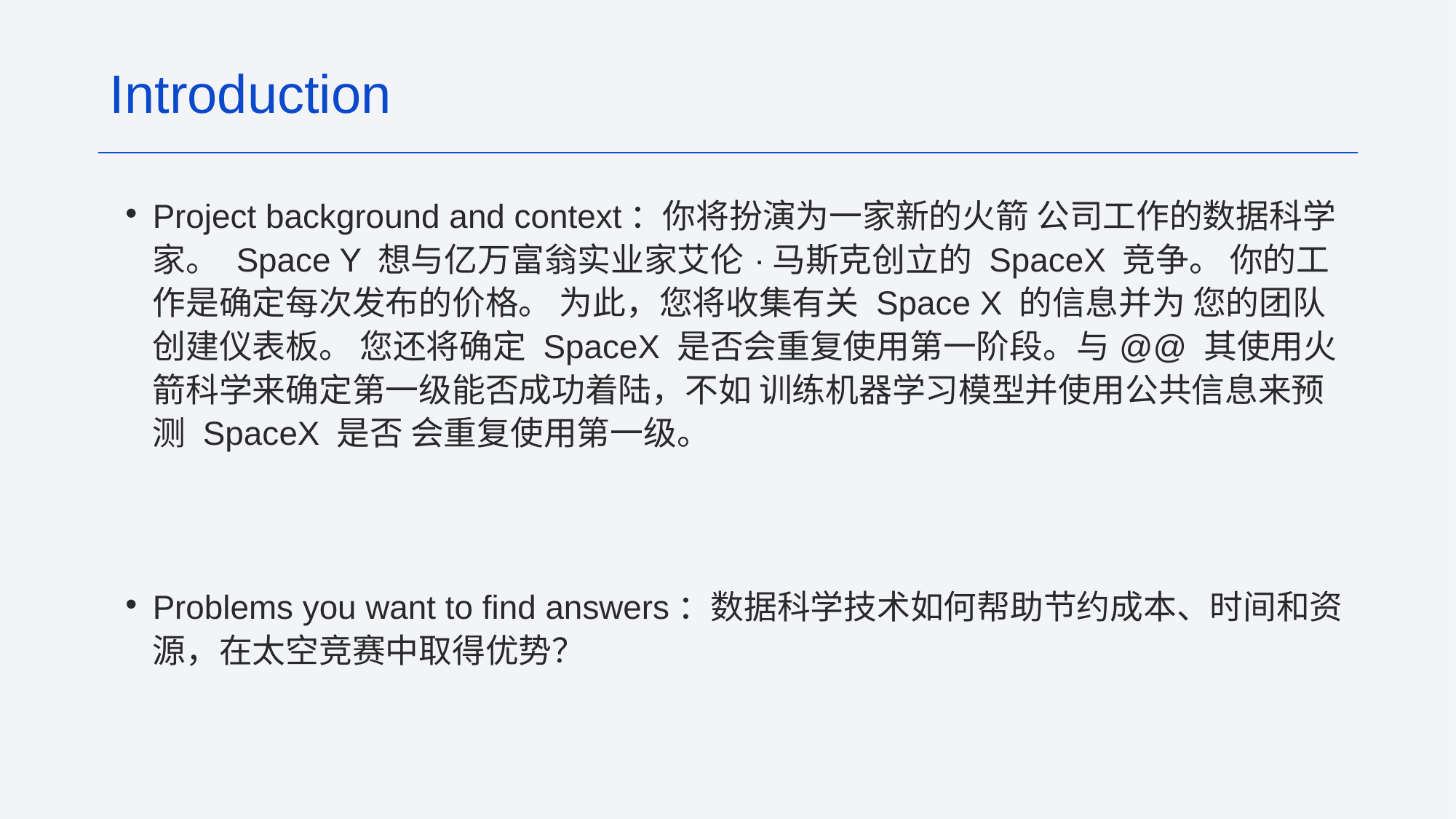

Introduction
Project background and context：你将扮演为一家新的火箭 公司工作的数据科学家。 Space Y 想与亿万富翁实业家艾伦·马斯克创立的 SpaceX 竞争。 你的工作是确定每次发布的价格。 为此，您将收集有关 Space X 的信息并为 您的团队创建仪表板。 您还将确定 SpaceX 是否会重复使用第一阶段。与@@ 其使用火箭科学来确定第一级能否成功着陆，不如 训练机器学习模型并使用公共信息来预测 SpaceX 是否 会重复使用第一级。

Problems you want to find answers：数据科学技术如何帮助节约成本、时间和资源，在太空竞赛中取得优势？
4